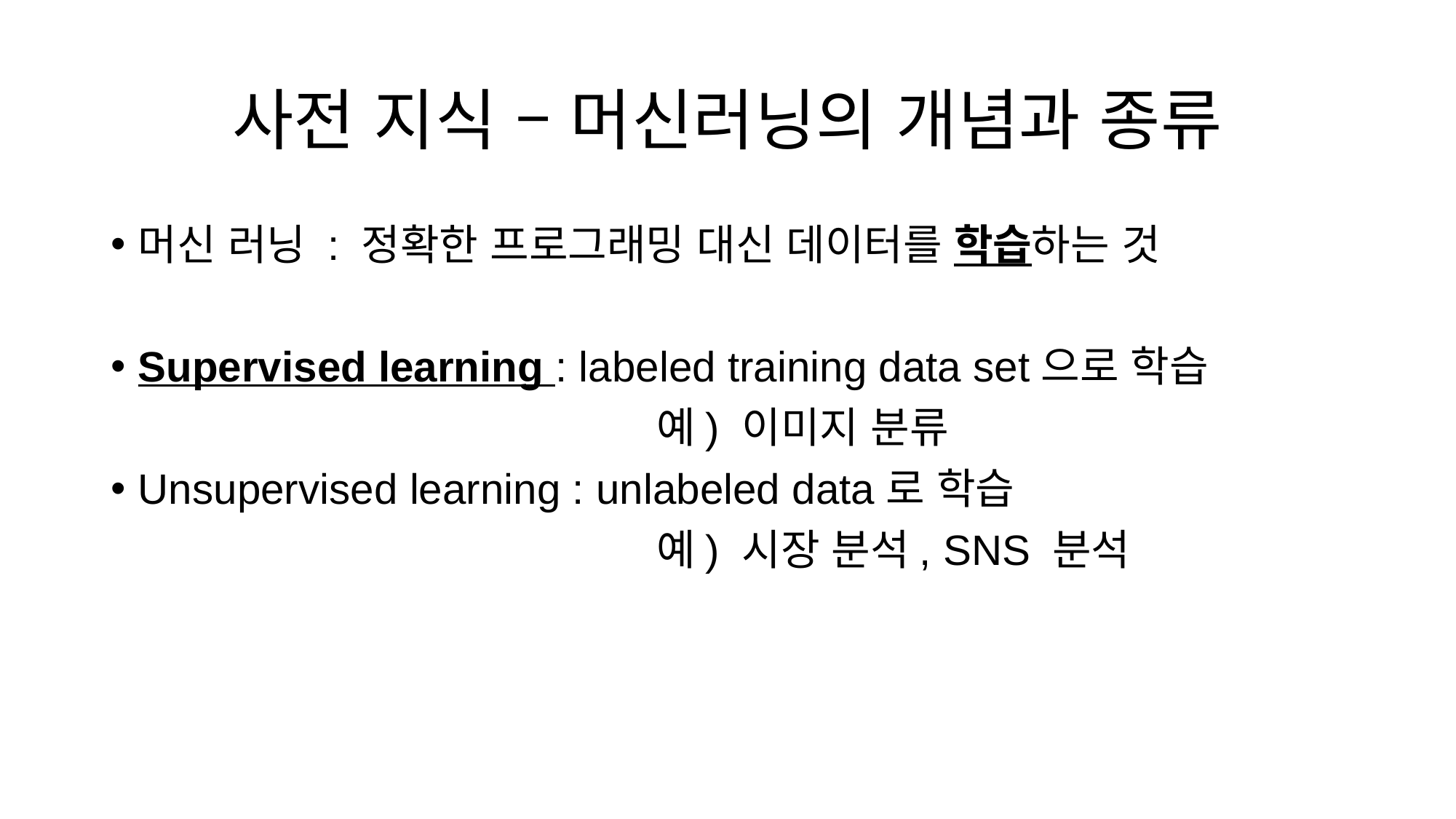

# 사전 지식 – 머신러닝의 개념과 종류
머신 러닝 : 정확한 프로그래밍 대신 데이터를 학습하는 것

Supervised learning : labeled training data set으로 학습
					예) 이미지 분류
Unsupervised learning : unlabeled data로 학습
  					예) 시장 분석, SNS 분석